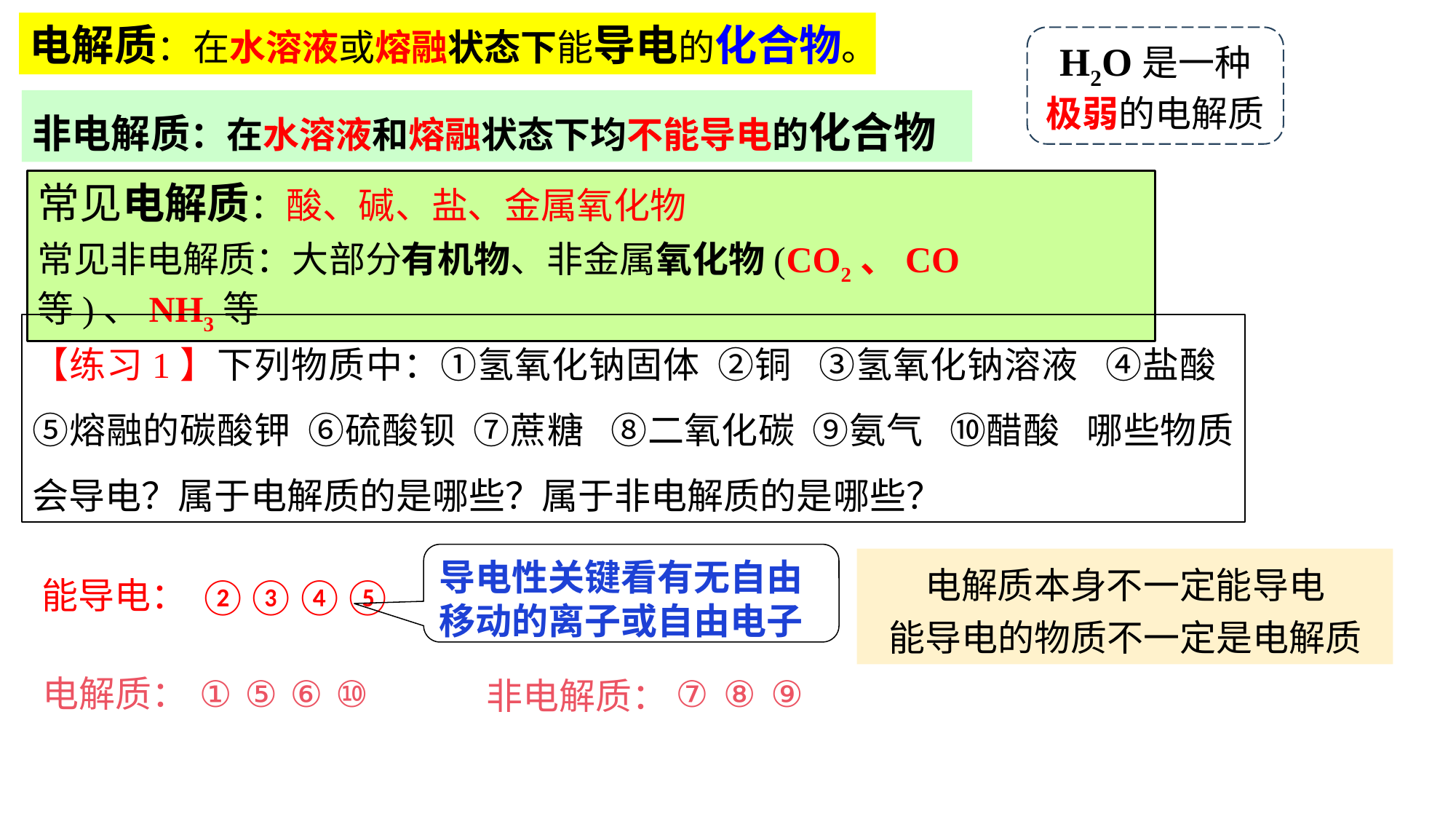

电解质：在水溶液或熔融状态下能导电的化合物。
H2O是一种极弱的电解质
非电解质：在水溶液和熔融状态下均不能导电的化合物
常见电解质：酸、碱、盐、金属氧化物
常见非电解质：大部分有机物、非金属氧化物(CO2、CO等)、NH3等
【练习1】下列物质中：①氢氧化钠固体  ②铜   ③氢氧化钠溶液   ④盐酸   ⑤熔融的碳酸钾  ⑥硫酸钡  ⑦蔗糖   ⑧二氧化碳  ⑨氨气   ⑩醋酸   哪些物质会导电？属于电解质的是哪些？属于非电解质的是哪些？
导电性关键看有无自由移动的离子或自由电子
电解质本身不一定能导电
能导电的物质不一定是电解质
能导电：
②③④⑤
电解质：
①
⑤
⑥
⑩
⑦
⑧
⑨
非电解质：